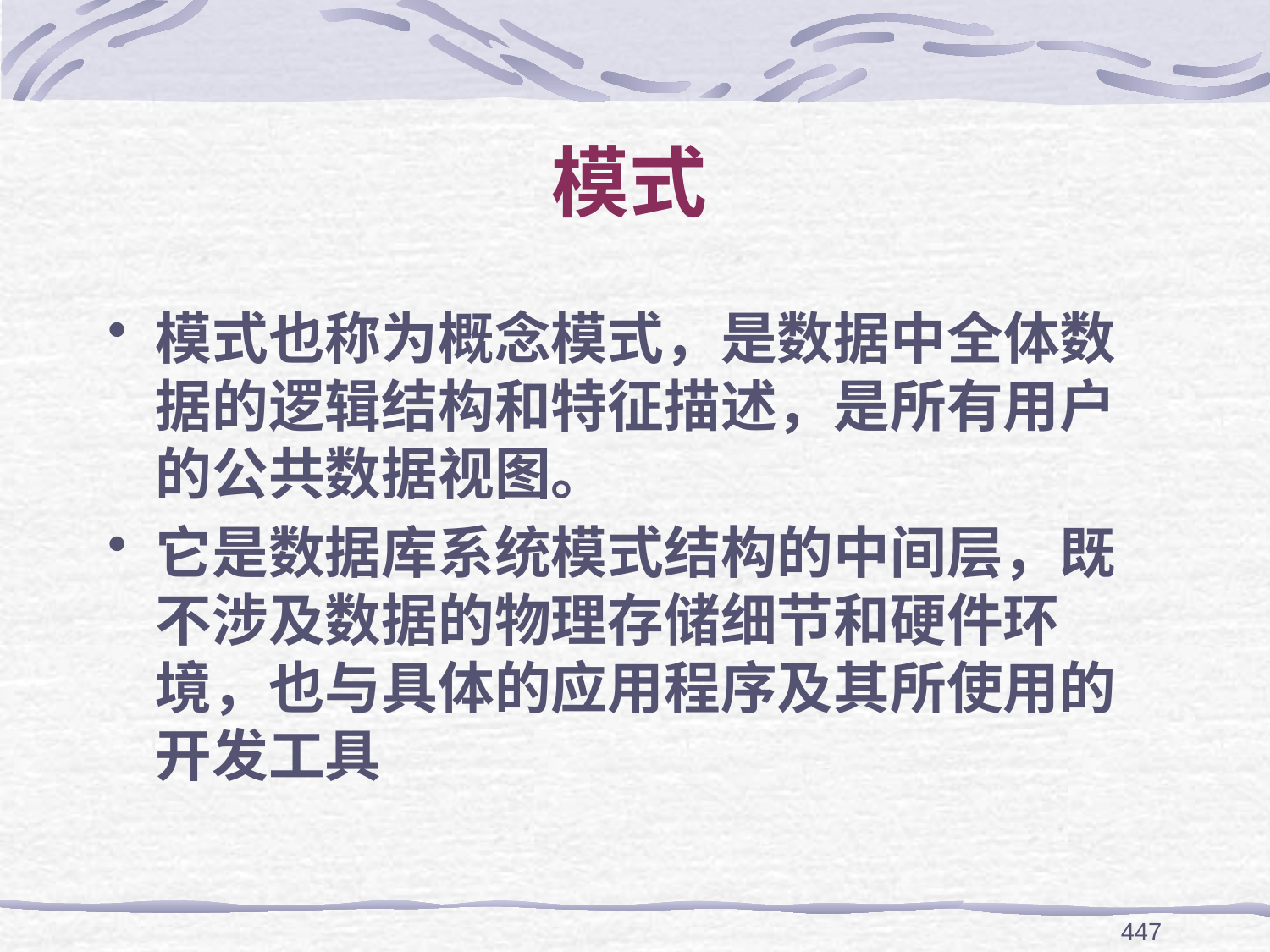

# 模式
模式也称为概念模式，是数据中全体数据的逻辑结构和特征描述，是所有用户的公共数据视图。
它是数据库系统模式结构的中间层，既不涉及数据的物理存储细节和硬件环境，也与具体的应用程序及其所使用的开发工具
447